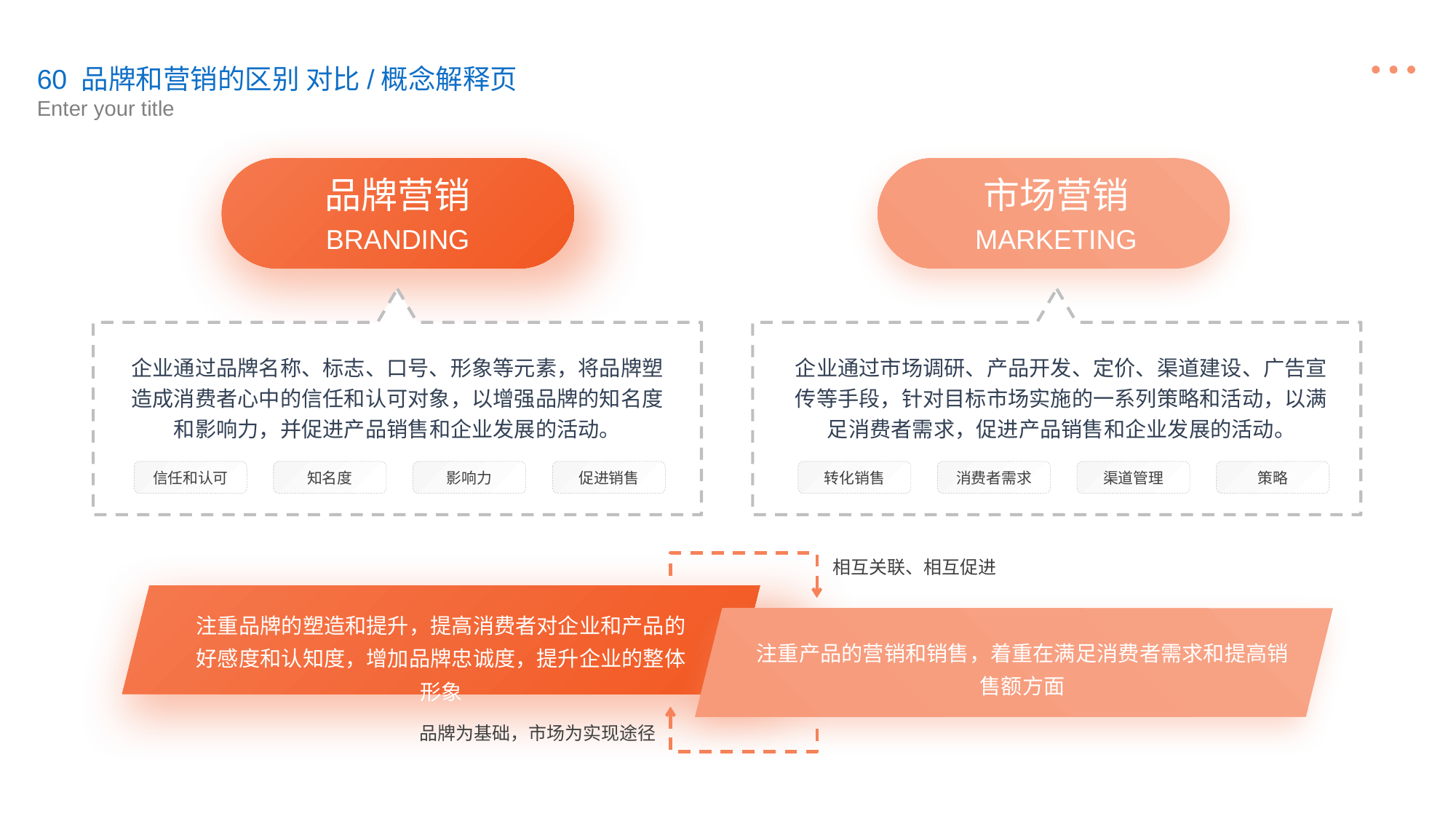

60 品牌和营销的区别 对比/概念解释页

Enter your title

品牌营销
市场营销
BRANDING
MARKETING

企业通过品牌名称、标志、口号、形象等元素，将品牌塑造成消费者心中的信任和认可对象，以增强品牌的知名度和影响力，并促进产品销售和企业发展的活动。
企业通过市场调研、产品开发、定价、渠道建设、广告宣传等手段，针对目标市场实施的一系列策略和活动，以满足消费者需求，促进产品销售和企业发展的活动。

信任和认可

知名度

影响力

促进销售

转化销售

消费者需求

渠道管理

策略
相互关联、相互促进

注重品牌的塑造和提升，提高消费者对企业和产品的好感度和认知度，增加品牌忠诚度，提升企业的整体形象

注重产品的营销和销售，着重在满足消费者需求和提高销售额方面

品牌为基础，市场为实现途径